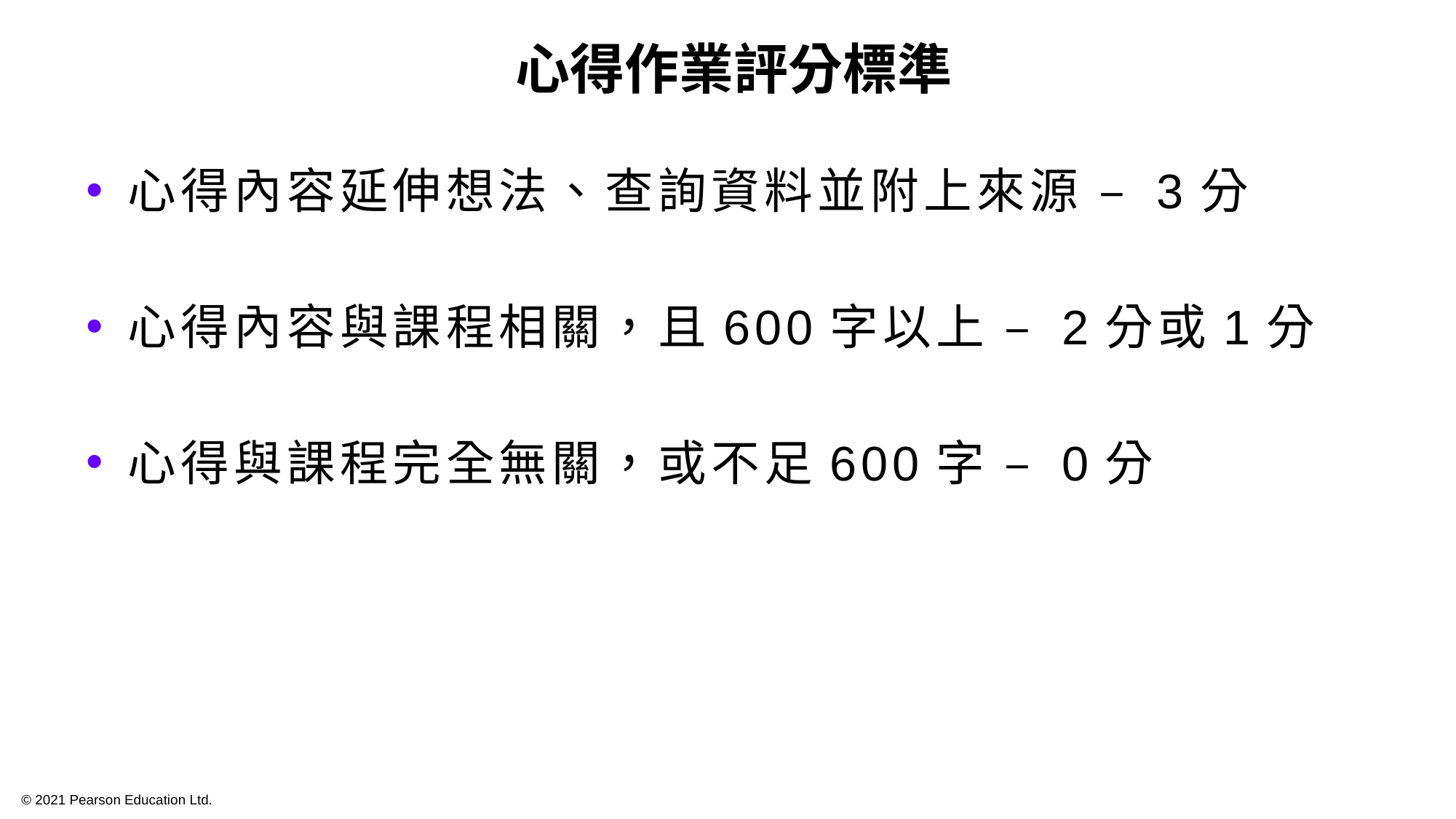

# 心得作業評分標準
心得內容延伸想法、查詢資料並附上來源 – 3分

心得內容與課程相關，且600字以上 – 2分或1分

心得與課程完全無關，或不足600字 – 0分